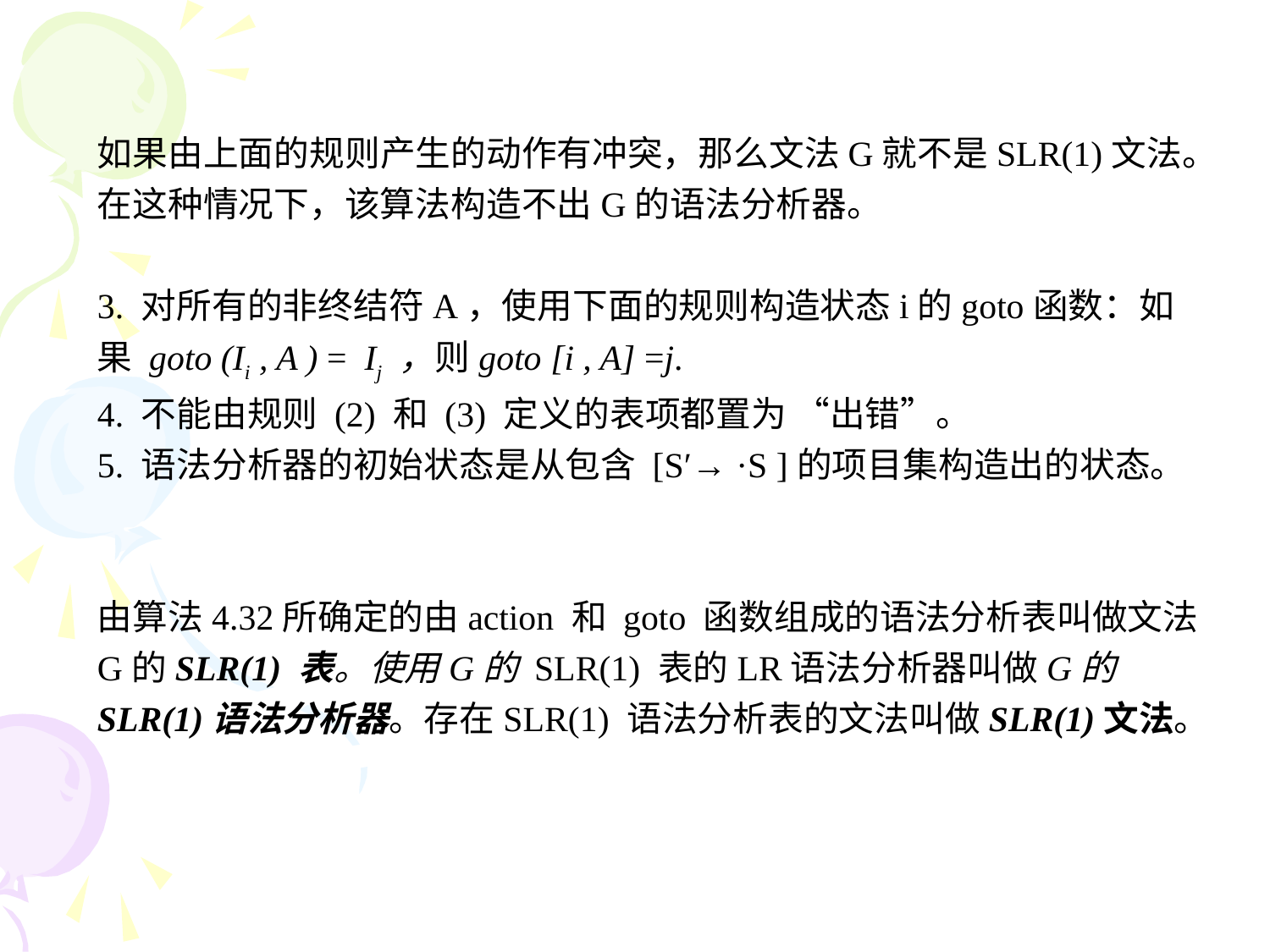

如果由上面的规则产生的动作有冲突，那么文法G就不是SLR(1)文法。在这种情况下，该算法构造不出G的语法分析器。

3. 对所有的非终结符A，使用下面的规则构造状态i的goto函数：如果 goto (Ii , A ) =  Ij ，则goto [i , A] =j.
4. 不能由规则 (2) 和 (3) 定义的表项都置为 “出错”。
5. 语法分析器的初始状态是从包含 [S′→ ·S ]的项目集构造出的状态。

由算法4.32所确定的由action 和 goto 函数组成的语法分析表叫做文法G的SLR(1) 表。使用G的 SLR(1) 表的LR语法分析器叫做G的SLR(1)语法分析器。存在SLR(1) 语法分析表的文法叫做SLR(1)文法。
158